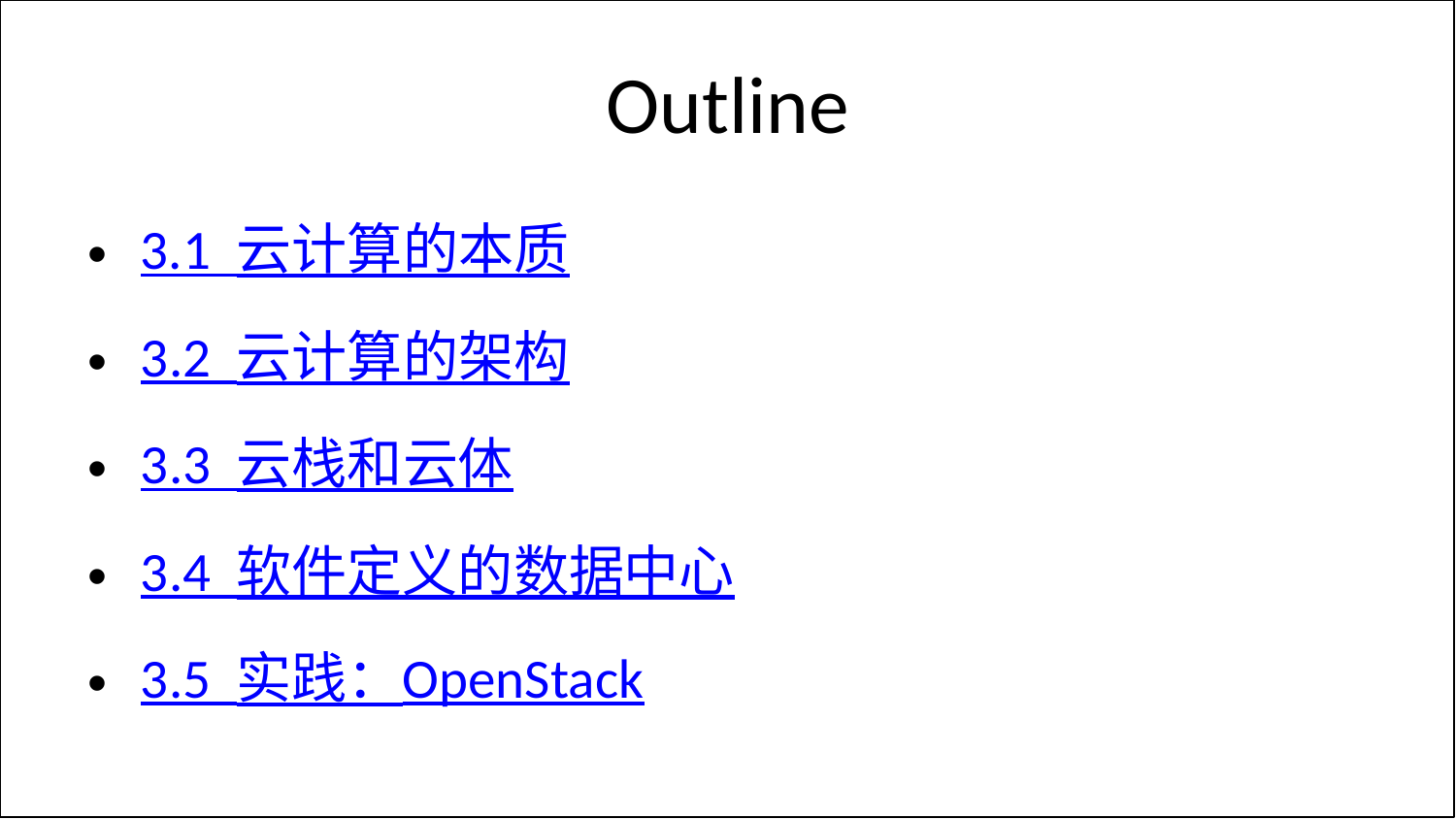

# Outline
3.1  云计算的本质
3.2  云计算的架构
3.3  云栈和云体
3.4  软件定义的数据中心
3.5  实践：OpenStack
Domain expertise
Data Science
Mathematics
Statistics
Machine Learning
Data engineering